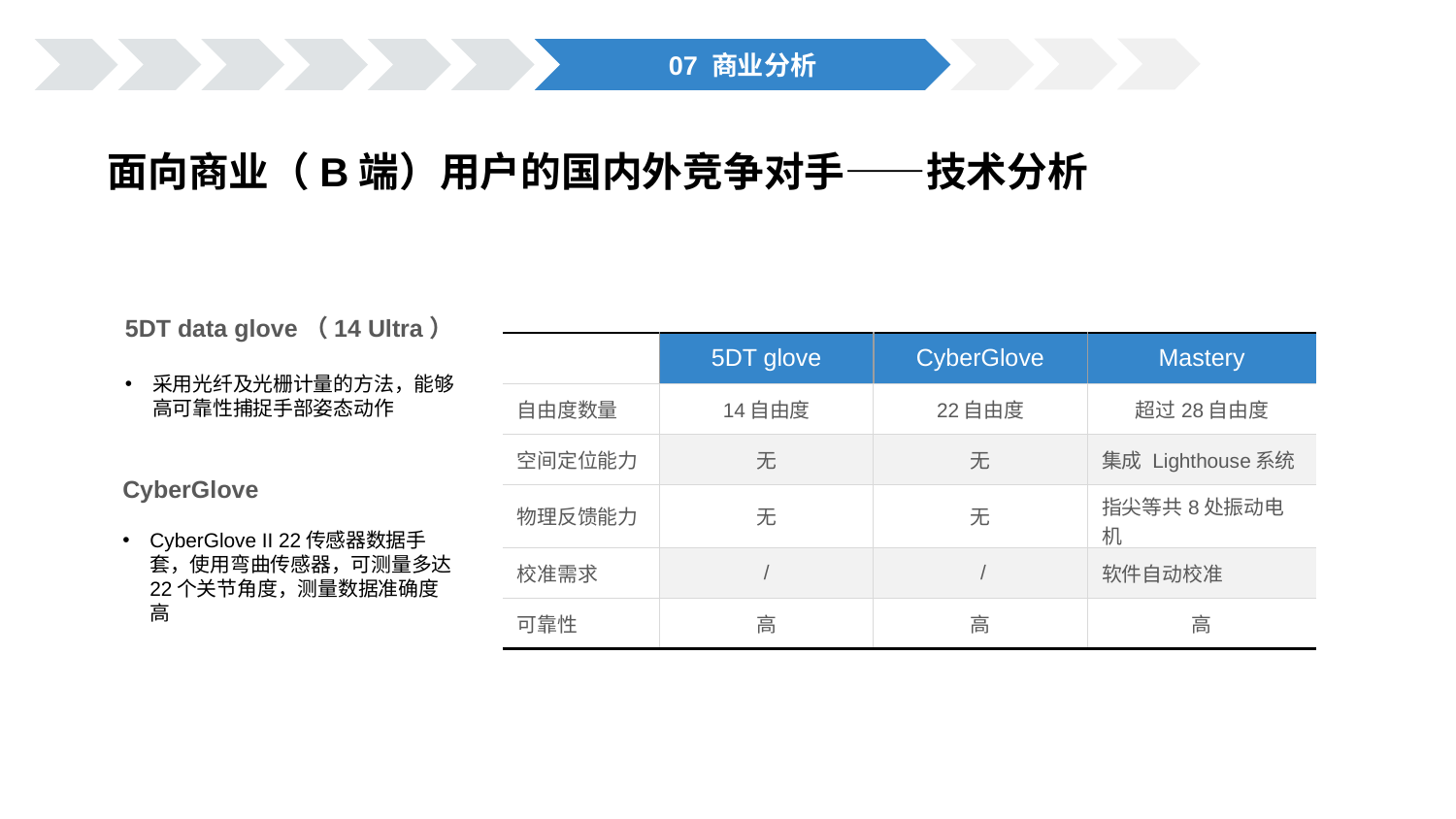

07 商业分析

面向商业（B端）用户的国内外竞争对手——技术分析
5DT data glove（14 Ultra）

采用光纤及光栅计量的方法，能够高可靠性捕捉手部姿态动作

|  | 5DT glove | CyberGlove | Mastery |
| --- | --- | --- | --- |
| 自由度数量 | 14自由度 | 22自由度 | 超过28自由度 |
| 空间定位能力 | 无 | 无 | 集成 Lighthouse系统 |
| 物理反馈能力 | 无 | 无 | 指尖等共8处振动电机 |
| 校准需求 | / | / | 软件自动校准 |
| 可靠性 | 高 | 高 | 高 |
CyberGlove

CyberGlove II 22传感器数据手套，使用弯曲传感器，可测量多达22个关节角度，测量数据准确度高